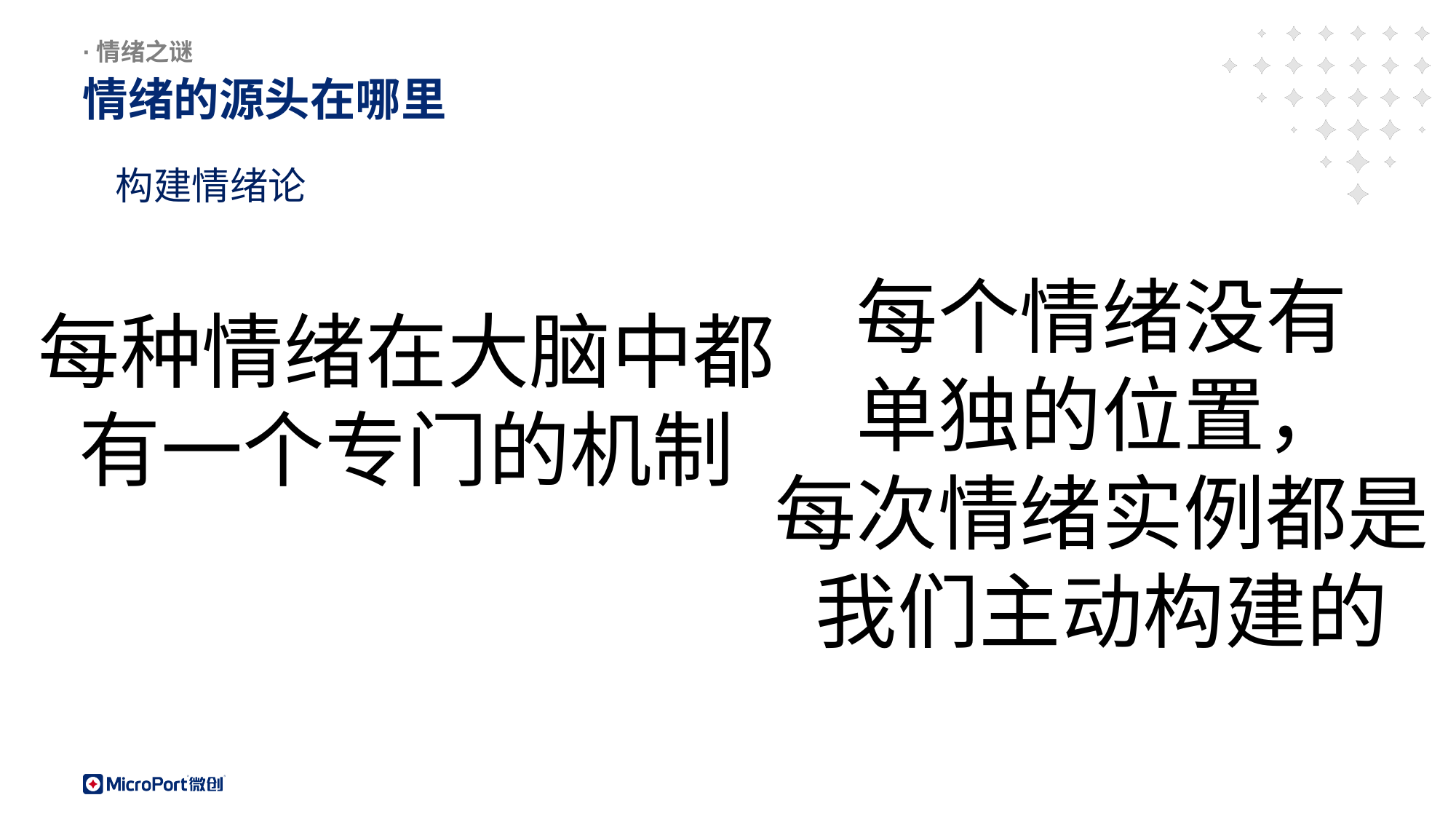

# ·情绪之谜
情绪的源头在哪里
构建情绪论
每个情绪没有
单独的位置，
每次情绪实例都是
我们主动构建的
每种情绪在大脑中都
有一个专门的机制